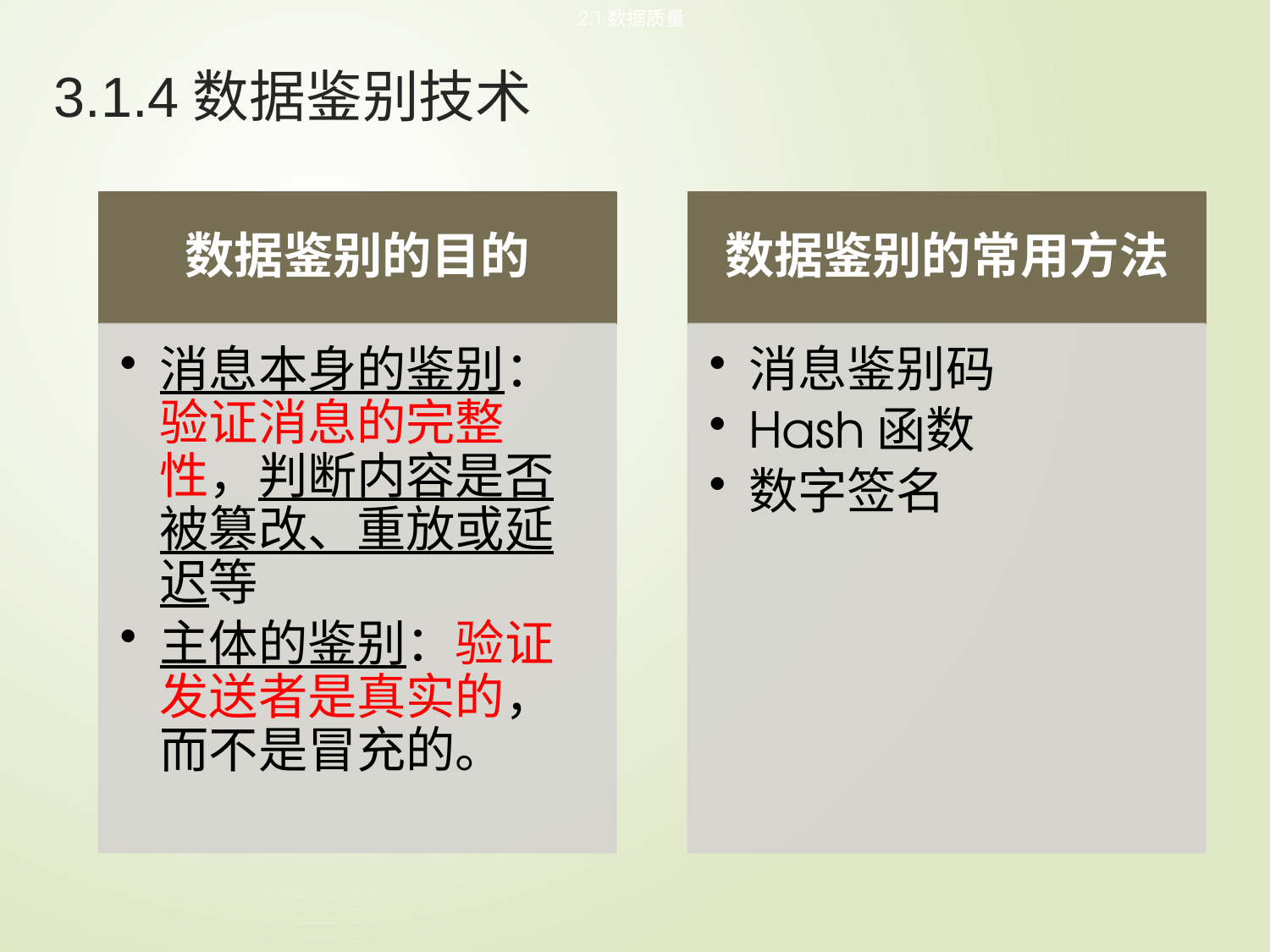

2.1数据质量
# 3.1.4数据鉴别技术
数据鉴别的目的
消息本身的鉴别： 验证消息的完整性，判断内容是否被篡改、重放或延迟等
主体的鉴别：验证发送者是真实的，而不是冒充的。
数据鉴别的常用方法
消息鉴别码
Hash函数
数字签名